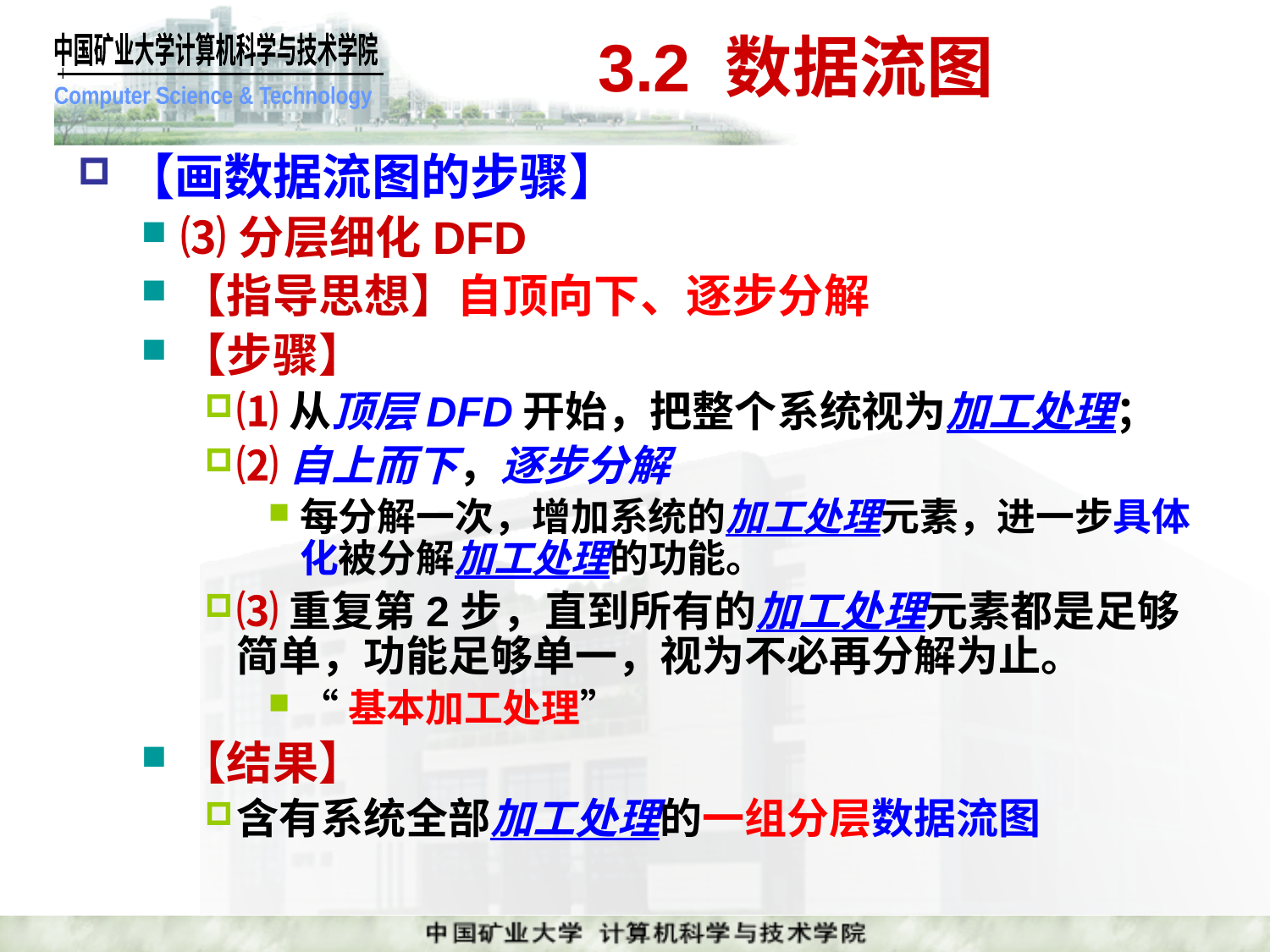

# 3.2 数据流图
【画数据流图的步骤】
⑶分层细化DFD
【指导思想】自顶向下、逐步分解
【步骤】
⑴从顶层DFD开始，把整个系统视为加工处理；
⑵自上而下，逐步分解
每分解一次，增加系统的加工处理元素，进一步具体化被分解加工处理的功能。
⑶重复第2步，直到所有的加工处理元素都是足够简单，功能足够单一，视为不必再分解为止。
“基本加工处理”
【结果】
含有系统全部加工处理的一组分层数据流图
20